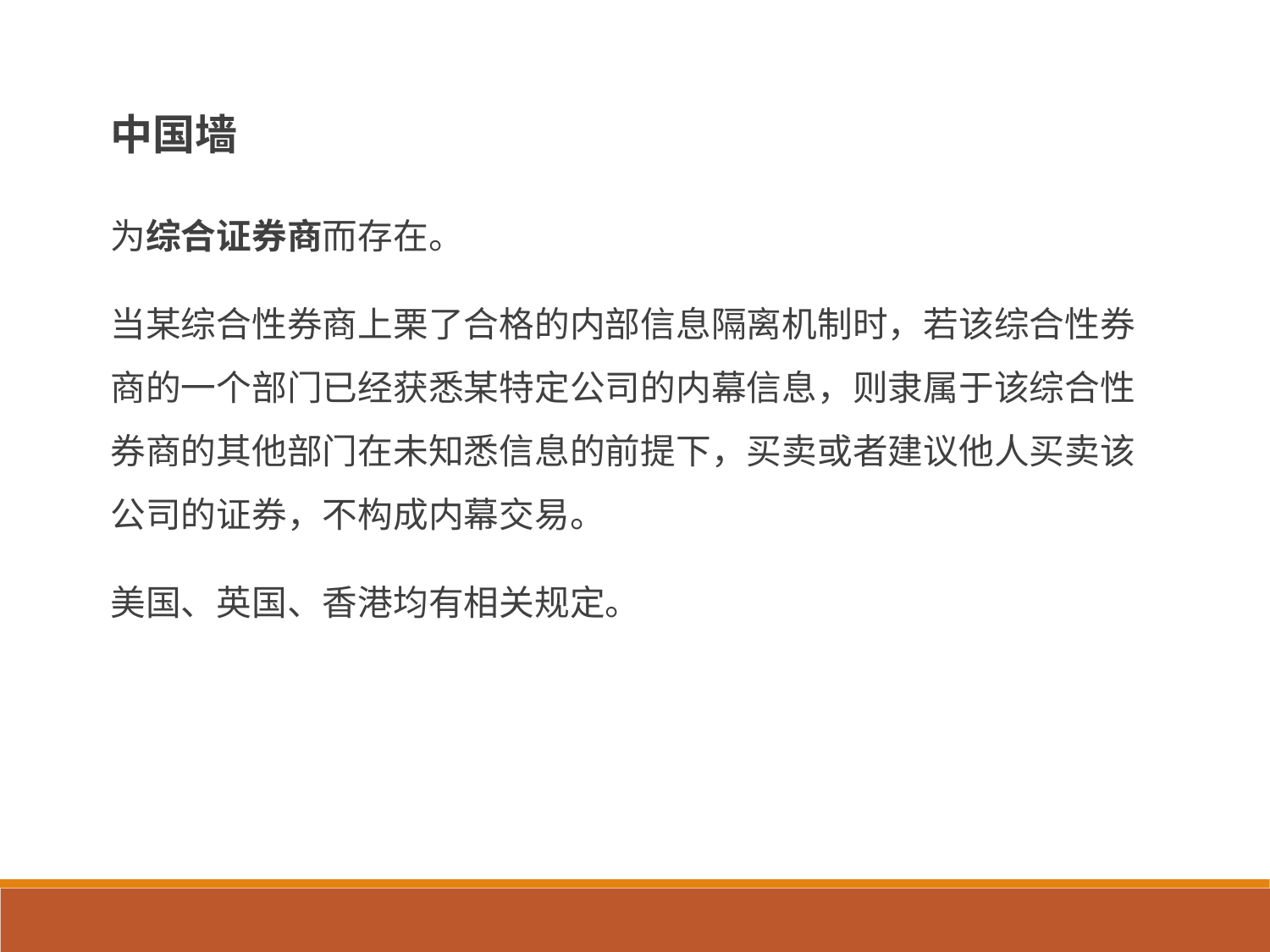

# 中国墙
为综合证券商而存在。
当某综合性券商上栗了合格的内部信息隔离机制时，若该综合性券商的一个部门已经获悉某特定公司的内幕信息，则隶属于该综合性券商的其他部门在未知悉信息的前提下，买卖或者建议他人买卖该公司的证券，不构成内幕交易。
美国、英国、香港均有相关规定。